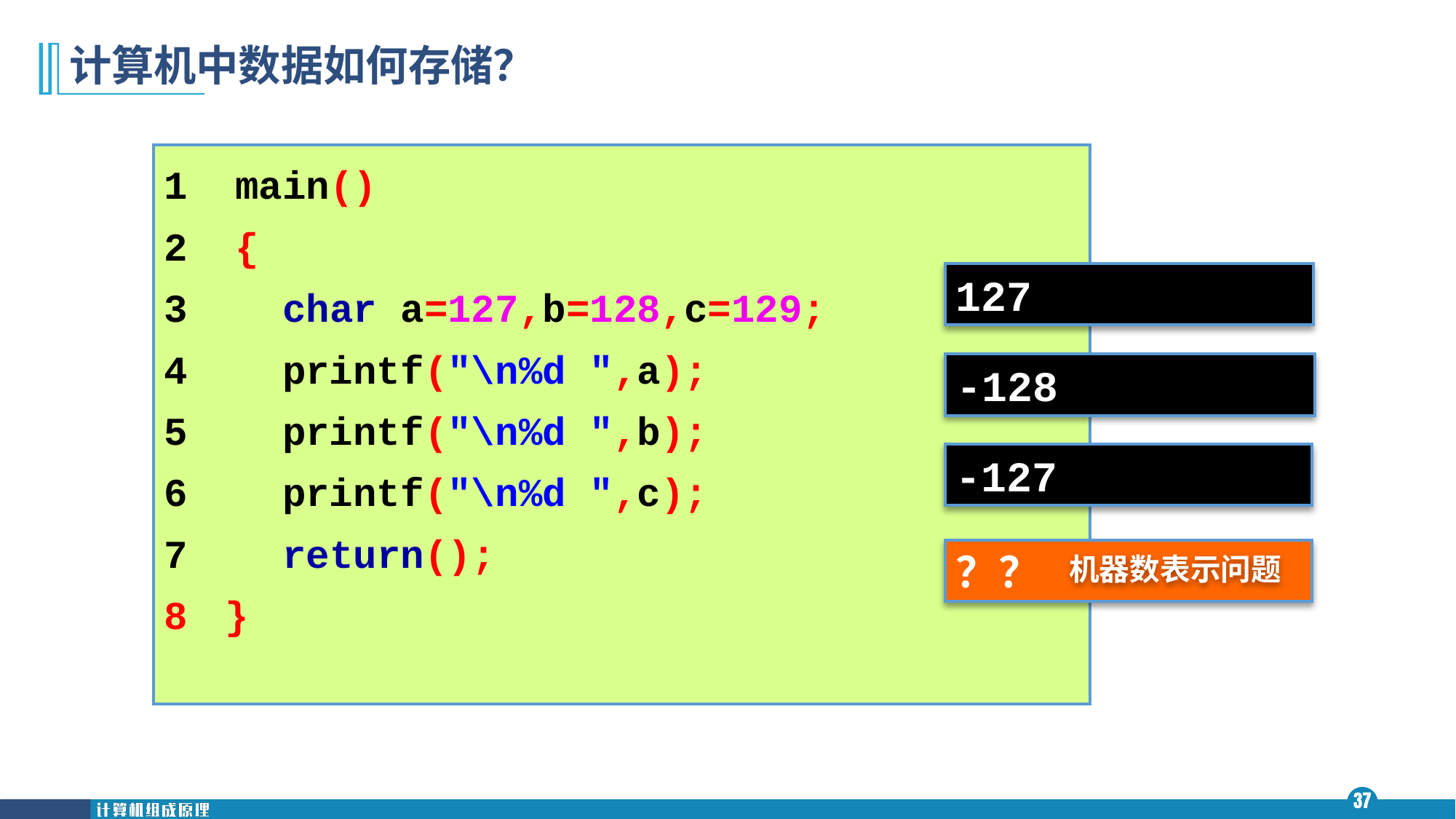

# 计算机中数据如何存储？
1  main()
2  {
3    char a=127,b=128,c=129;
4    printf("\n%d ",a);
5    printf("\n%d ",b);
6    printf("\n%d ",c);
7    return();
}

127
-128
-127
？？
机器数表示问题